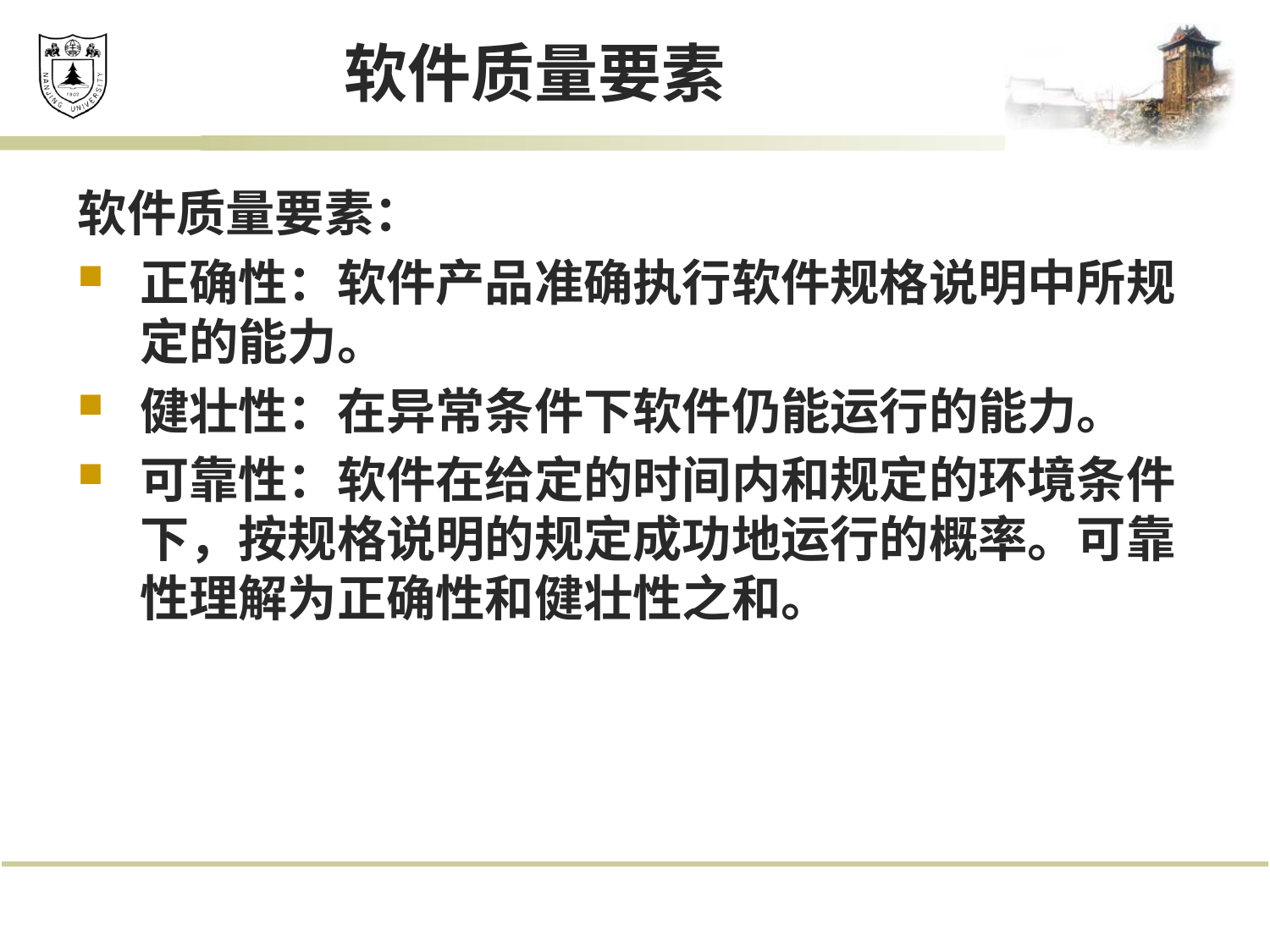

# 软件质量要素
软件质量要素：
正确性：软件产品准确执行软件规格说明中所规定的能力。
健壮性：在异常条件下软件仍能运行的能力。
可靠性：软件在给定的时间内和规定的环境条件下，按规格说明的规定成功地运行的概率。可靠性理解为正确性和健壮性之和。